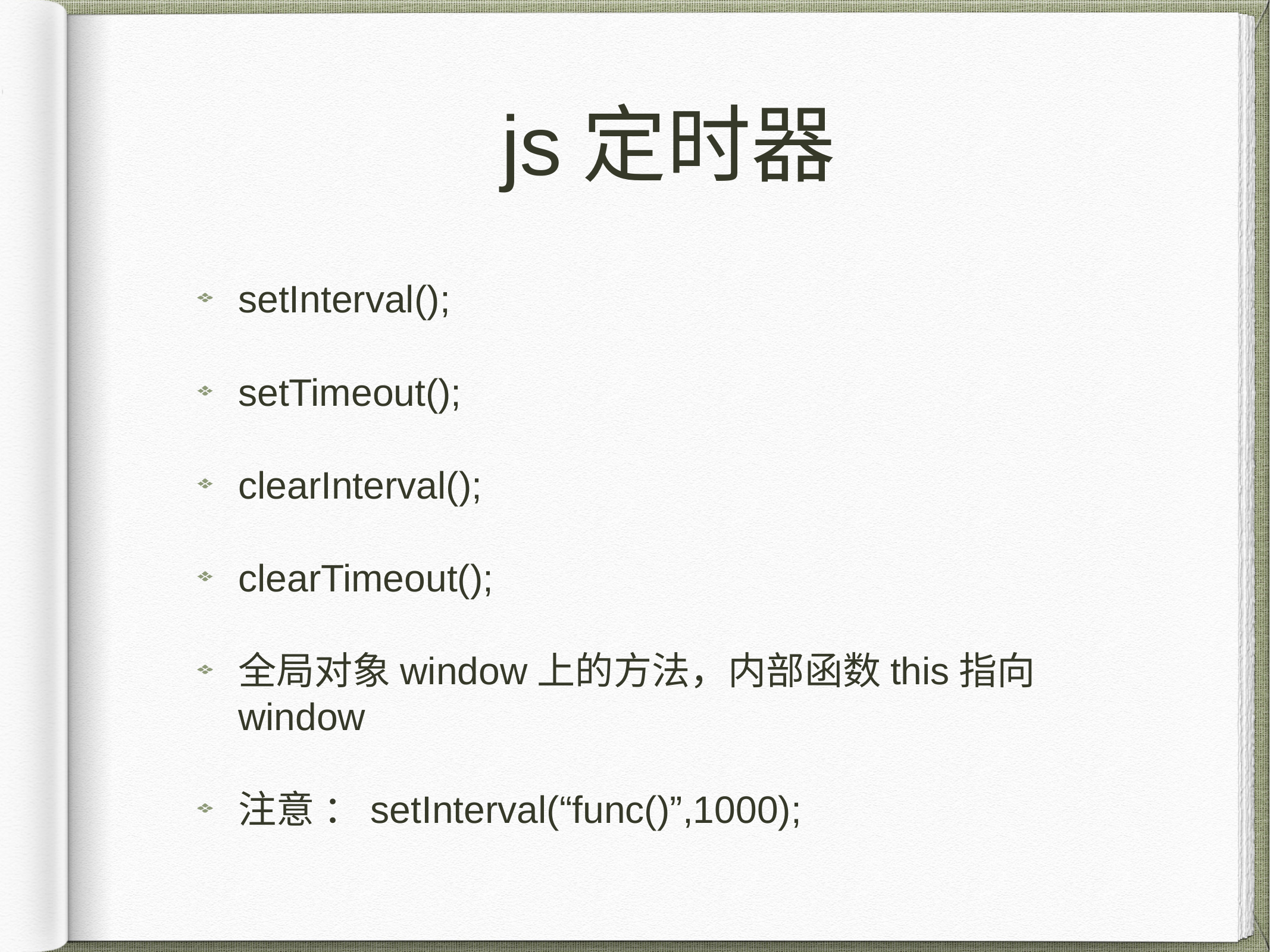

# js定时器
setInterval();
setTimeout();
clearInterval();
clearTimeout();
全局对象window上的方法，内部函数this指向window
注意 ：setInterval(“func()”,1000);